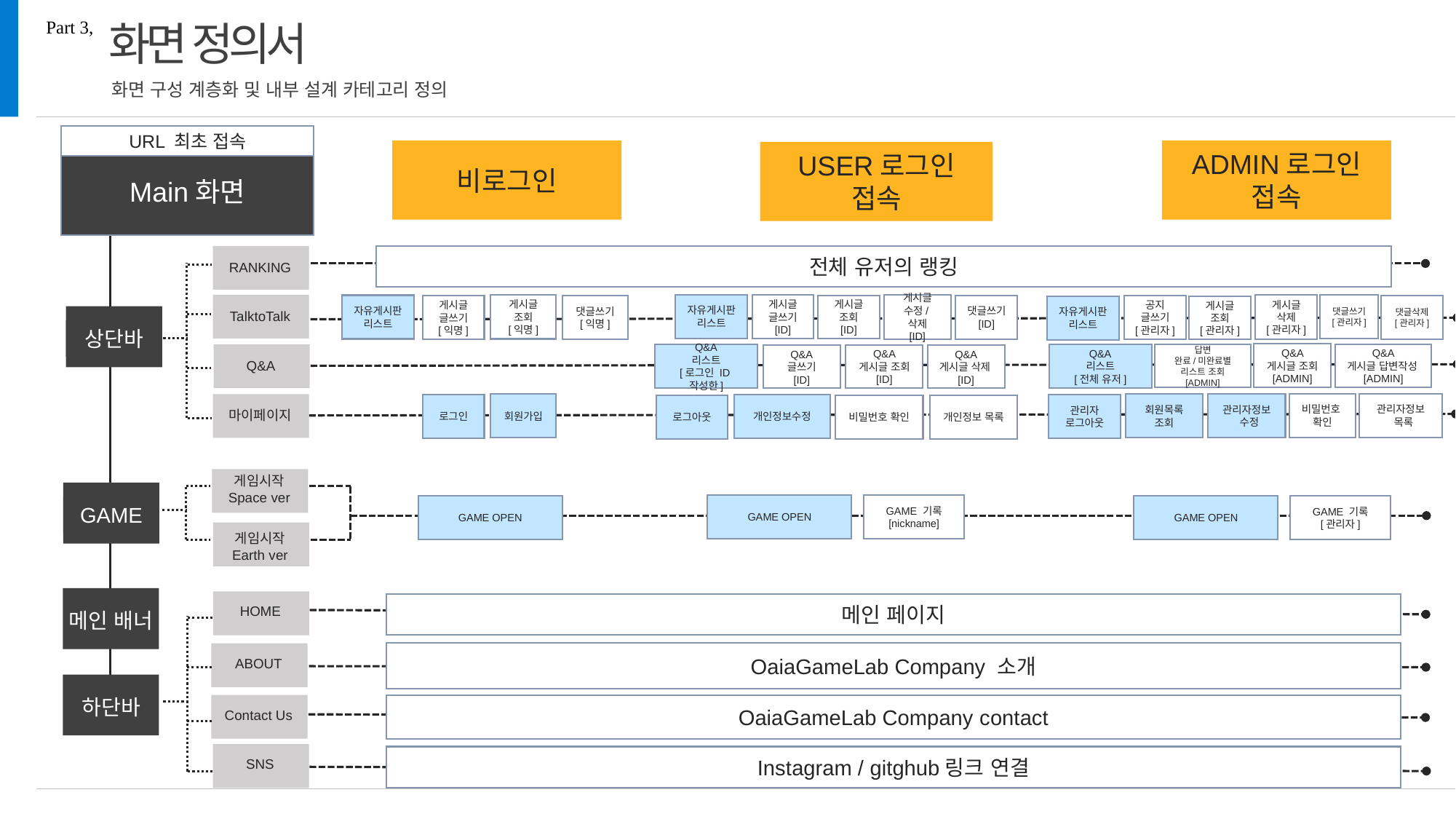

화면 정의서
Part 3,
화면 구성 계층화 및 내부 설계 카테고리 정의
URL 최초 접속

Main화면
비로그인

ADMIN로그인
접속

USER로그인
접속
전체 유저의 랭킹

RANKING

TalktoTalk
자유게시판
리스트
게시글
수정/삭제
[ID]
게시글
삭제
[관리자]
댓글쓰기
[관리자]
게시글
글쓰기
[ID]
게시글
조회
[익명]
자유게시판
리스트
게시글
조회
[ID]
댓글쓰기
[ID]
댓글쓰기
[익명]
공지
글쓰기
[관리자]
댓글삭제
[관리자]
게시글
글쓰기
[익명]
자유게시판
리스트
게시글
조회
[관리자]

상단바
Q&A
게시글 조회
[ADMIN]
Q&A
게시글 답변작성[ADMIN]
답변
완료/미완료별
리스트 조회
[ADMIN]

Q&A
Q&A
리스트
[로그인 ID작성한]
Q&A
리스트
[전체 유저]
Q&A
게시글 조회
[ID]
Q&A
글쓰기
[ID]
Q&A
게시글 삭제[ID]
비밀번호
확인
관리자정보
 목록
관리자정보
 수정

마이페이지
회원가입
회원목록
조회
관리자
로그아웃
로그인
개인정보수정
비밀번호 확인
개인정보 목록
로그아웃
게임시작
Space ver

GAME
GAME OPEN
GAME 기록
[nickname]
GAME OPEN
GAME OPEN
GAME 기록
[관리자]

게임시작
Earth ver

메인 페이지
HOME
메인 배너
OaiaGameLab Company 소개

ABOUT

하단바

OaiaGameLab Company contact
Contact Us

Instagram / gitghub링크 연결
SNS